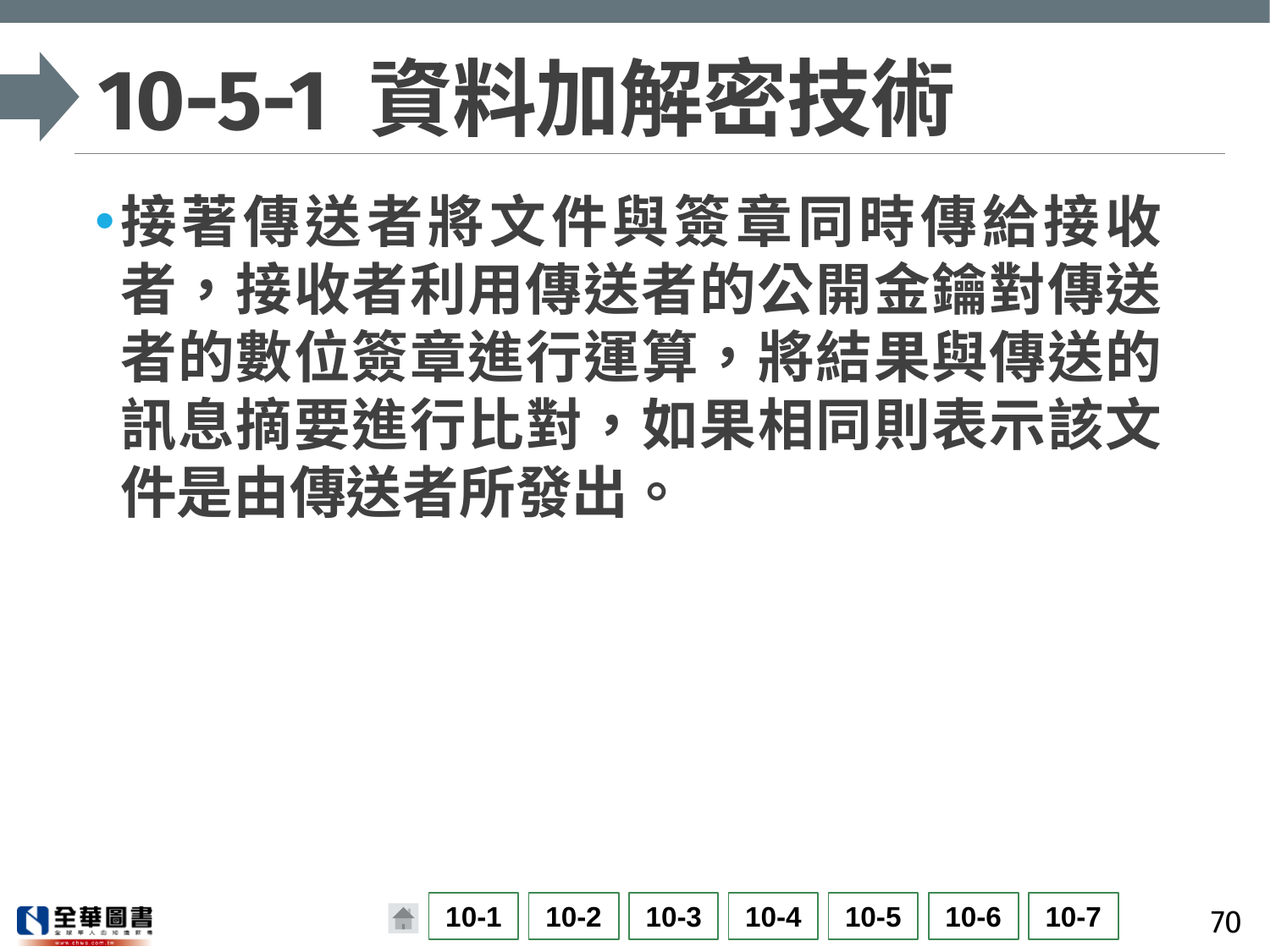

# 10-5-1 資料加解密技術
接著傳送者將文件與簽章同時傳給接收者，接收者利用傳送者的公開金鑰對傳送者的數位簽章進行運算，將結果與傳送的訊息摘要進行比對，如果相同則表示該文件是由傳送者所發出。
70